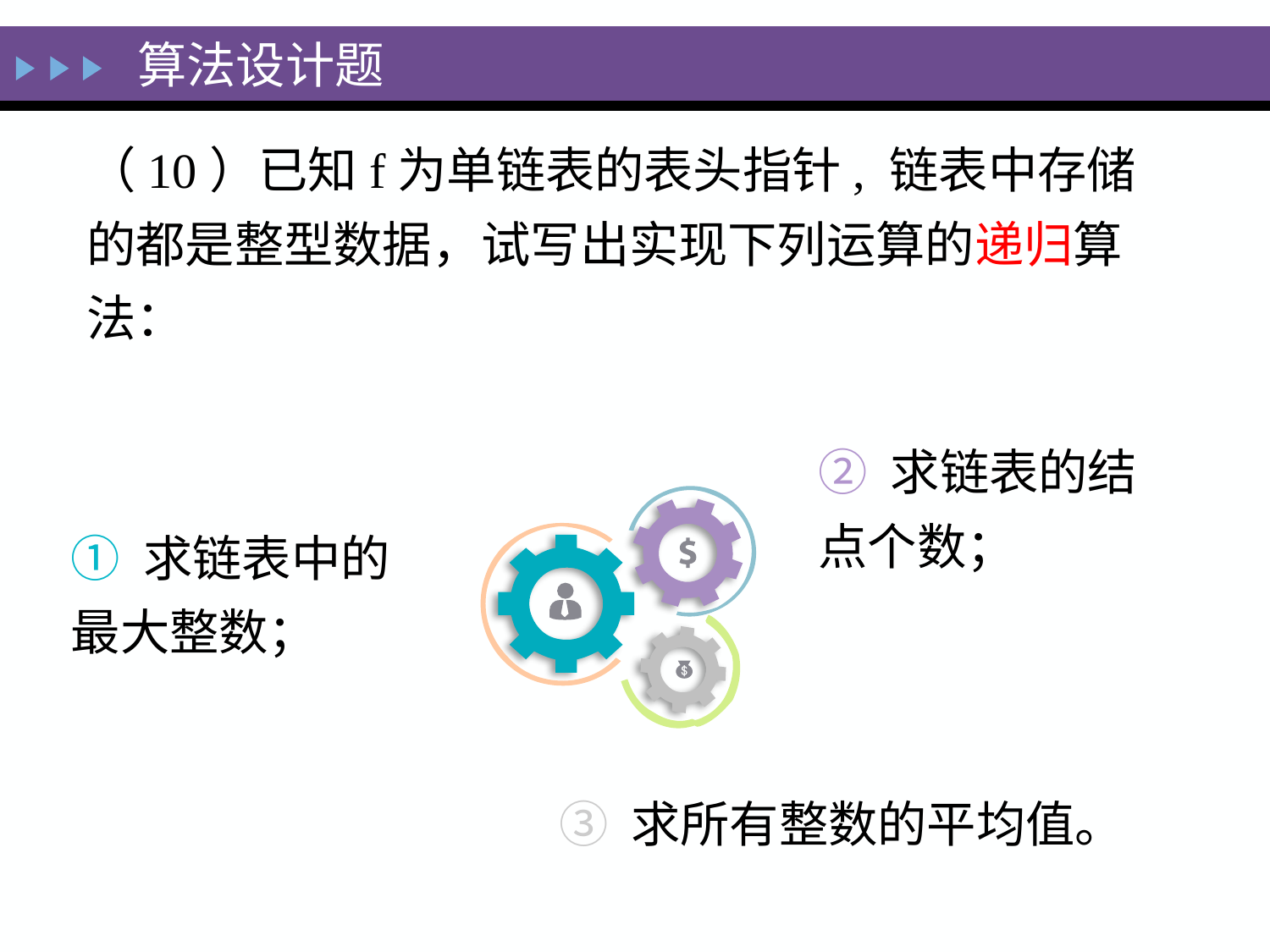

算法设计题
（10）已知f为单链表的表头指针, 链表中存储的都是整型数据，试写出实现下列运算的递归算法：
② 求链表的结点个数；

① 求链表中的最大整数；
③ 求所有整数的平均值。